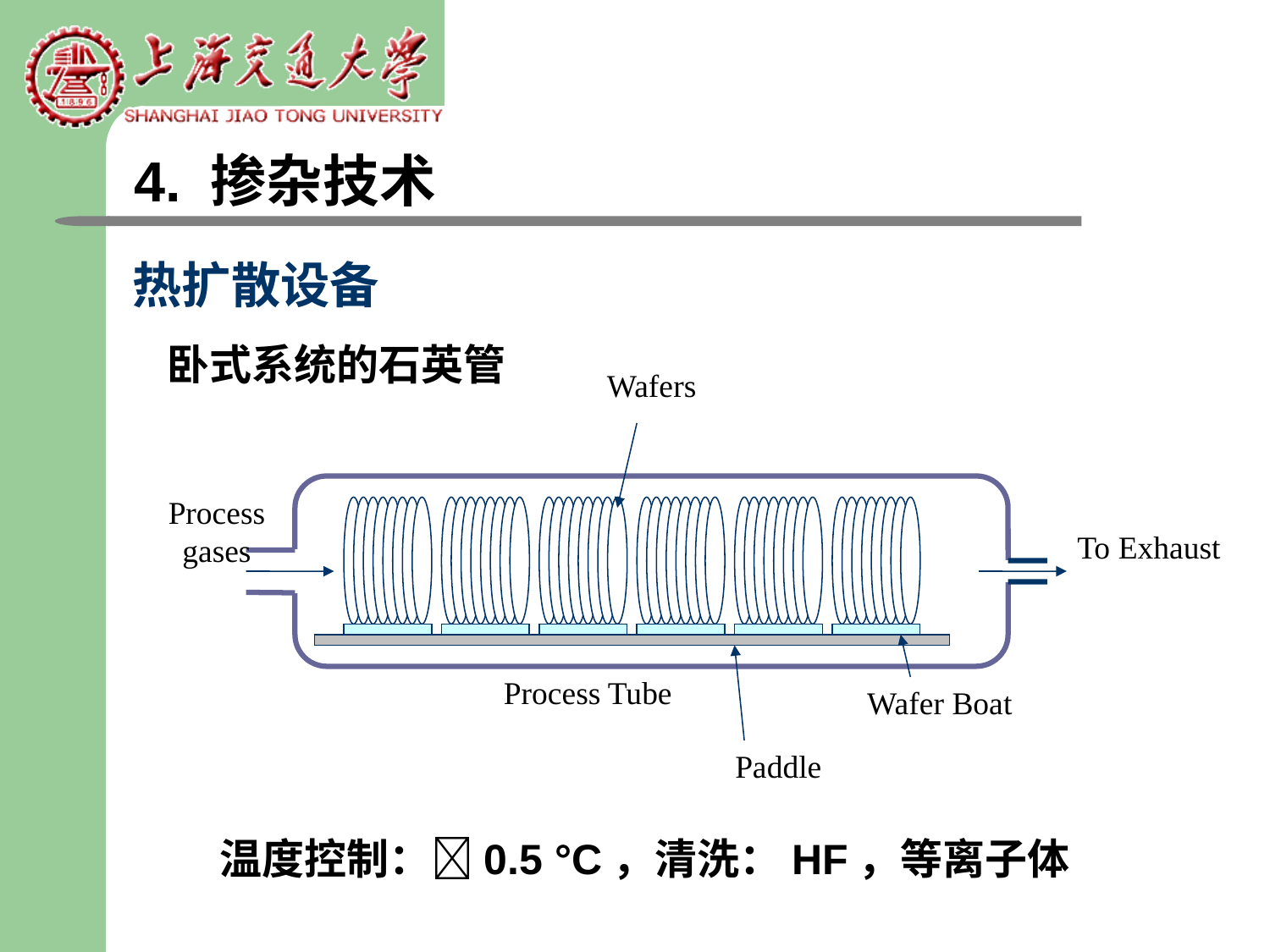

4. 掺杂技术
热扩散设备
# 卧式系统的石英管
Wafers

Process gases

To Exhaust

Process Tube
Wafer Boat
Paddle
温度控制：±0.5 °C，清洗：HF，等离子体